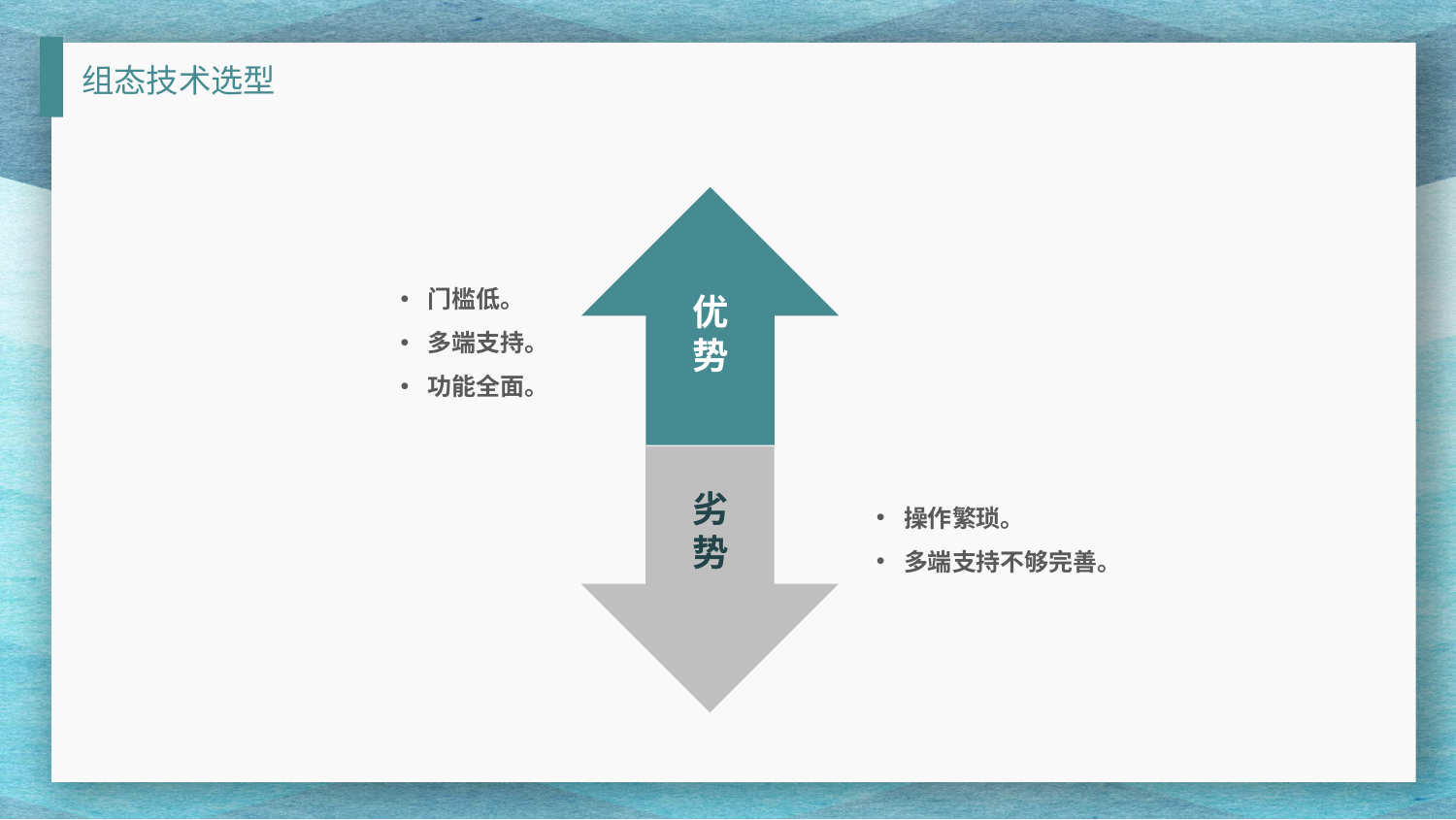

组态技术选型

优势
门槛低。
多端支持。
功能全面。

劣势
操作繁琐。
多端支持不够完善。